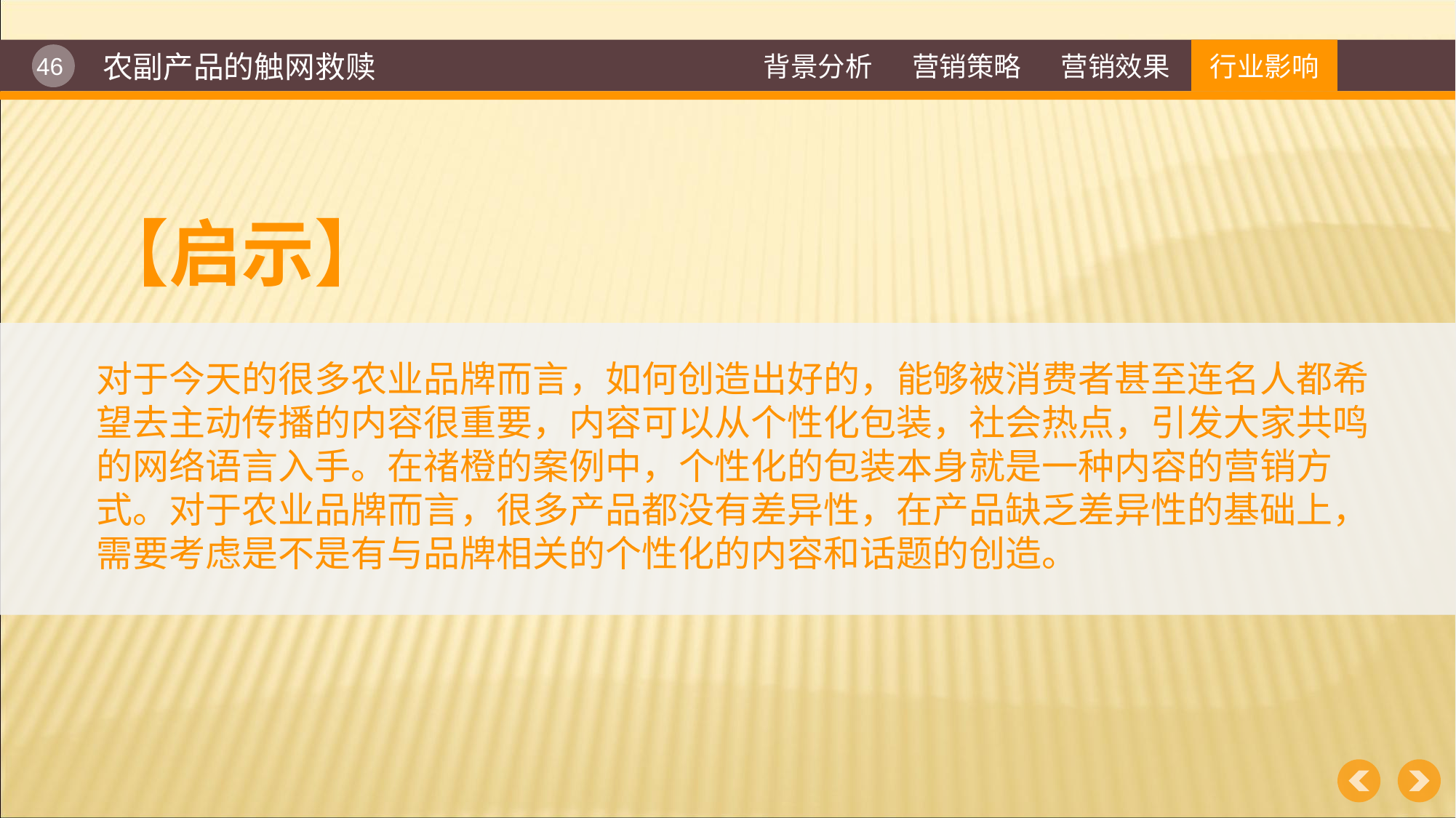

农副产品的触网救赎
【启示】

对于今天的很多农业品牌而言，如何创造出好的，能够被消费者甚至连名人都希望去主动传播的内容很重要，内容可以从个性化包装，社会热点，引发大家共鸣的网络语言入手。在禇橙的案例中，个性化的包装本身就是一种内容的营销方式。对于农业品牌而言，很多产品都没有差异性，在产品缺乏差异性的基础上，需要考虑是不是有与品牌相关的个性化的内容和话题的创造。